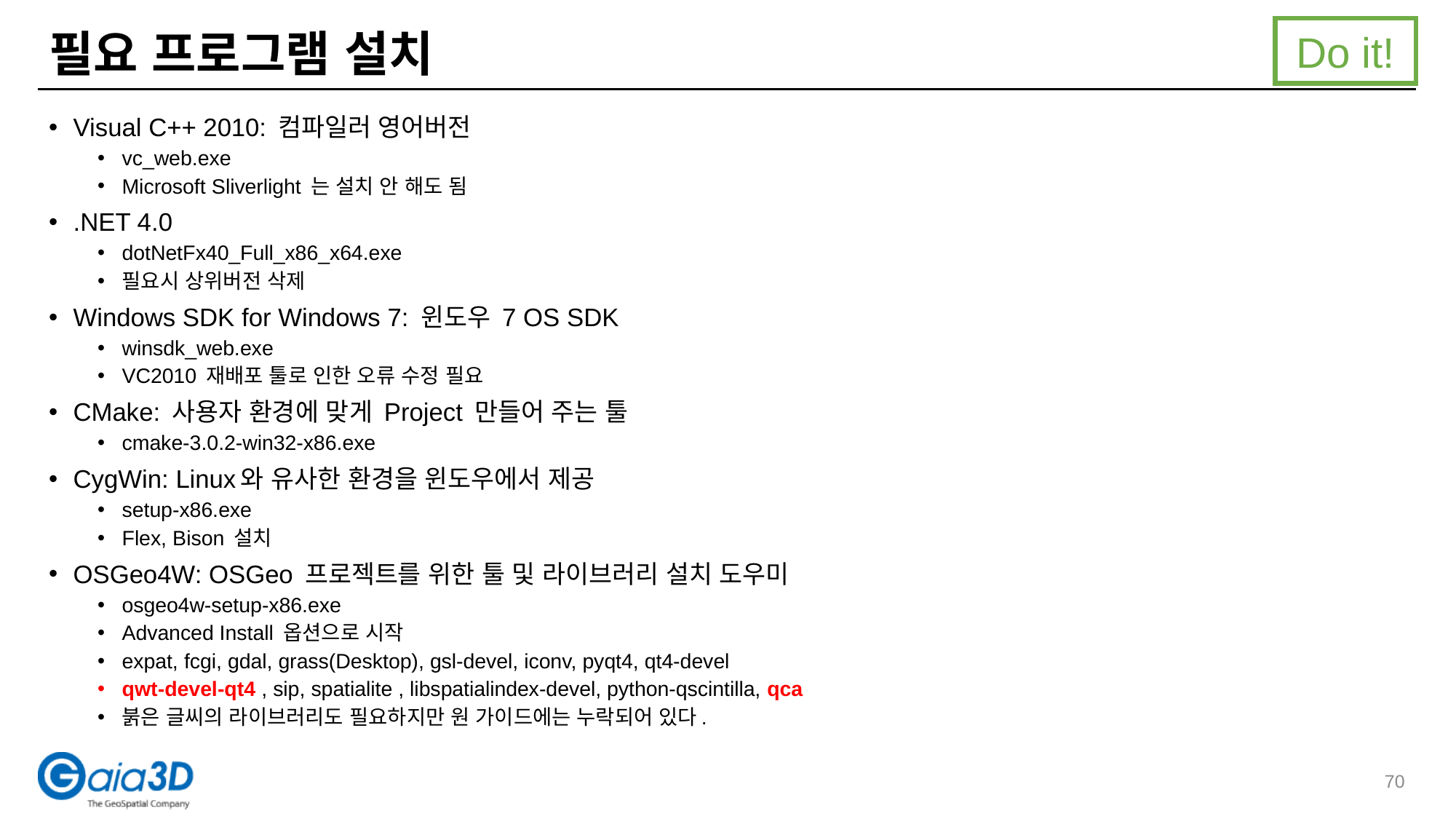

Do it!
# 필요 프로그램 설치
Visual C++ 2010: 컴파일러 영어버전
vc_web.exe
Microsoft Sliverlight 는 설치 안 해도 됨
.NET 4.0
dotNetFx40_Full_x86_x64.exe
필요시 상위버전 삭제
Windows SDK for Windows 7: 윈도우 7 OS SDK
winsdk_web.exe
VC2010 재배포 툴로 인한 오류 수정 필요
CMake: 사용자 환경에 맞게 Project 만들어 주는 툴
cmake-3.0.2-win32-x86.exe
CygWin: Linux와 유사한 환경을 윈도우에서 제공
setup-x86.exe
Flex, Bison 설치
OSGeo4W: OSGeo 프로젝트를 위한 툴 및 라이브러리 설치 도우미
osgeo4w-setup-x86.exe
Advanced Install 옵션으로 시작
expat, fcgi, gdal, grass(Desktop), gsl-devel, iconv, pyqt4, qt4-devel
qwt-devel-qt4 , sip, spatialite , libspatialindex-devel, python-qscintilla, qca
붉은 글씨의 라이브러리도 필요하지만 원 가이드에는 누락되어 있다.

70